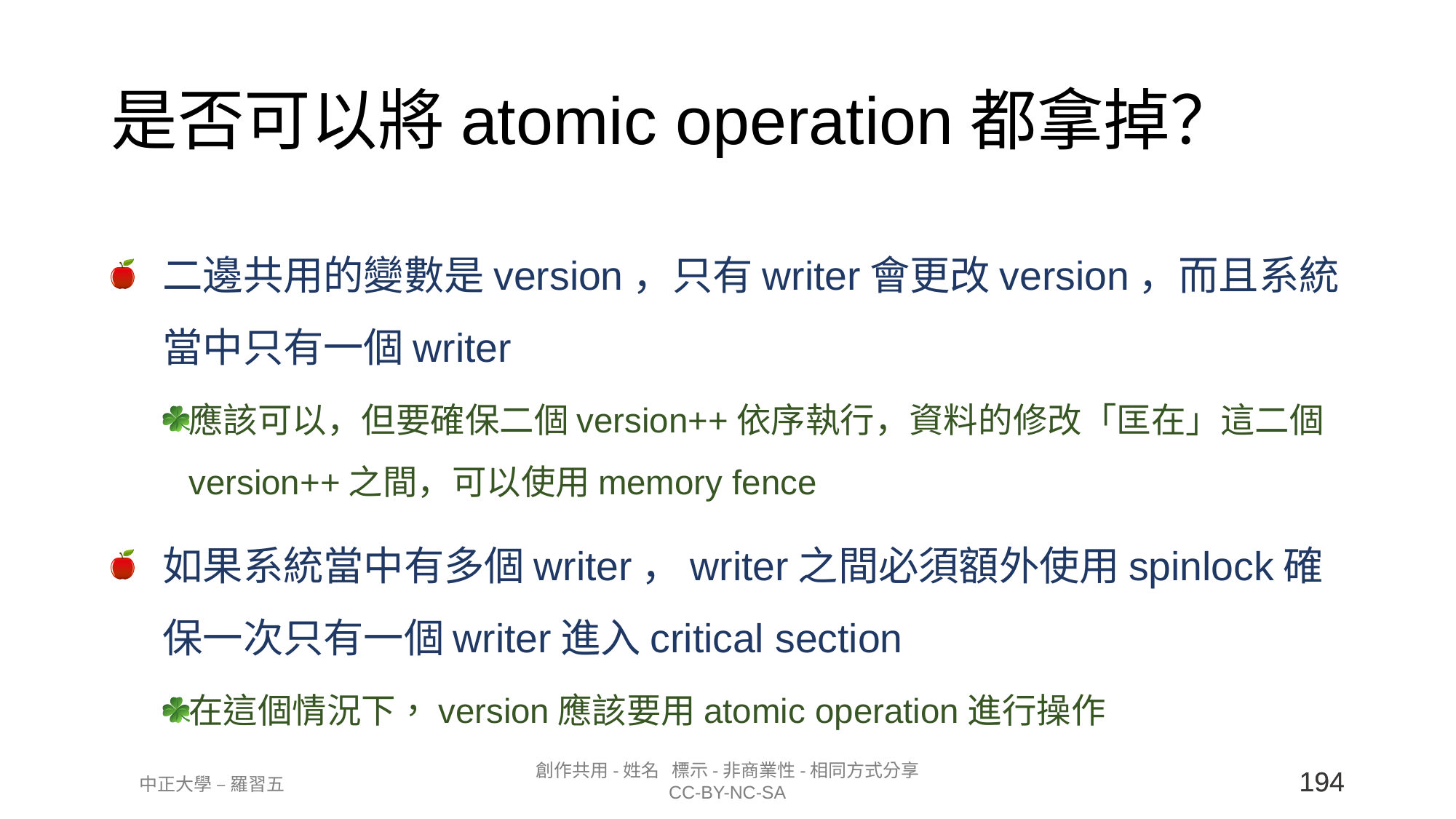

# 是否可以將atomic operation都拿掉？
二邊共用的變數是version，只有writer會更改version，而且系統當中只有一個writer
應該可以，但要確保二個version++依序執行，資料的修改「匡在」這二個version++之間，可以使用memory fence
如果系統當中有多個writer，writer之間必須額外使用spinlock確保一次只有一個writer進入critical section
在這個情況下，version應該要用atomic operation進行操作